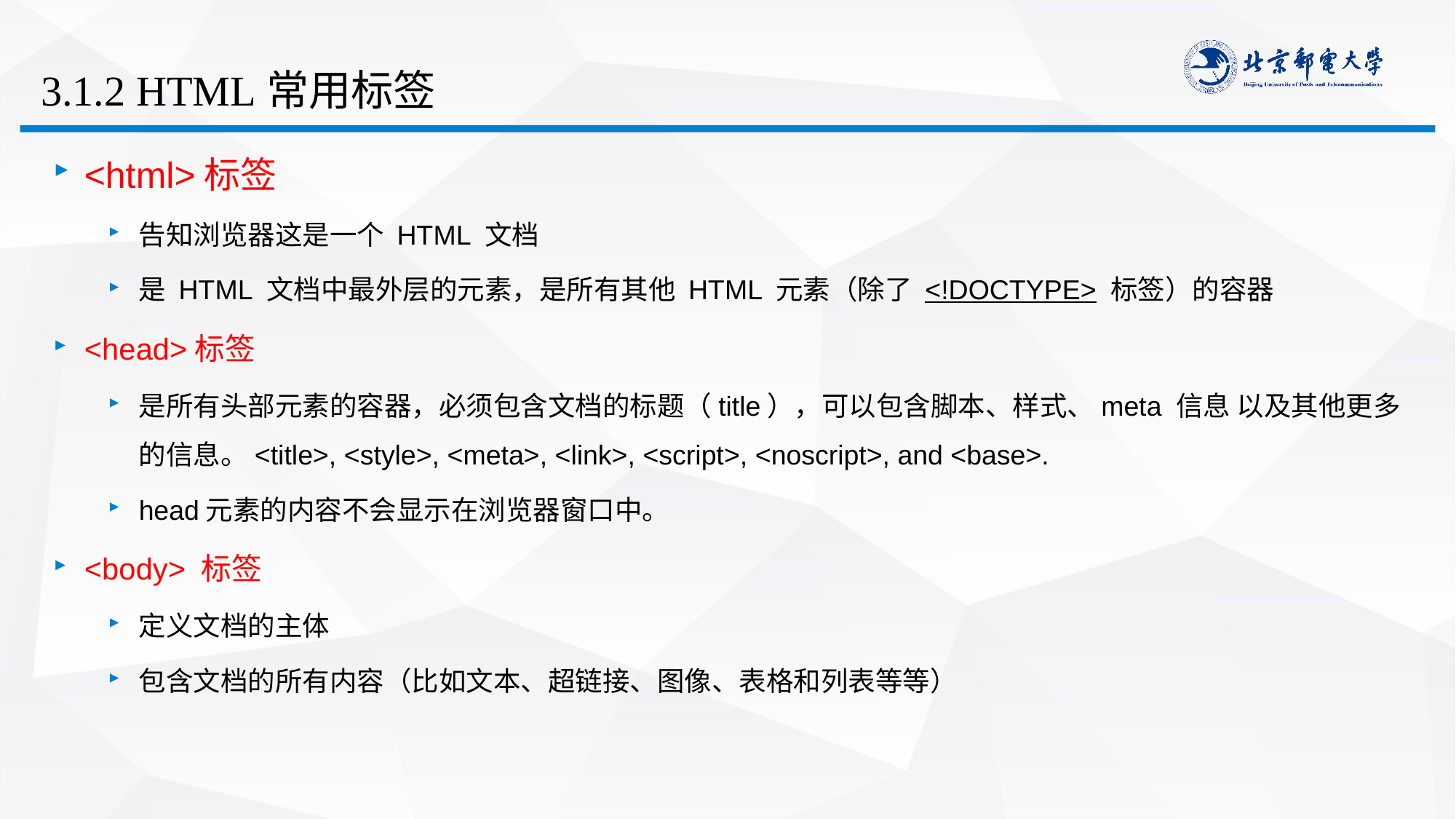

# 3.1.2 HTML常用标签
<html>标签
告知浏览器这是一个 HTML 文档
是 HTML 文档中最外层的元素，是所有其他 HTML 元素（除了 <!DOCTYPE> 标签）的容器
<head>标签
是所有头部元素的容器，必须包含文档的标题（title），可以包含脚本、样式、meta 信息 以及其他更多的信息。<title>, <style>, <meta>, <link>, <script>, <noscript>, and <base>.
head元素的内容不会显示在浏览器窗口中。
<body> 标签
定义文档的主体
包含文档的所有内容（比如文本、超链接、图像、表格和列表等等）